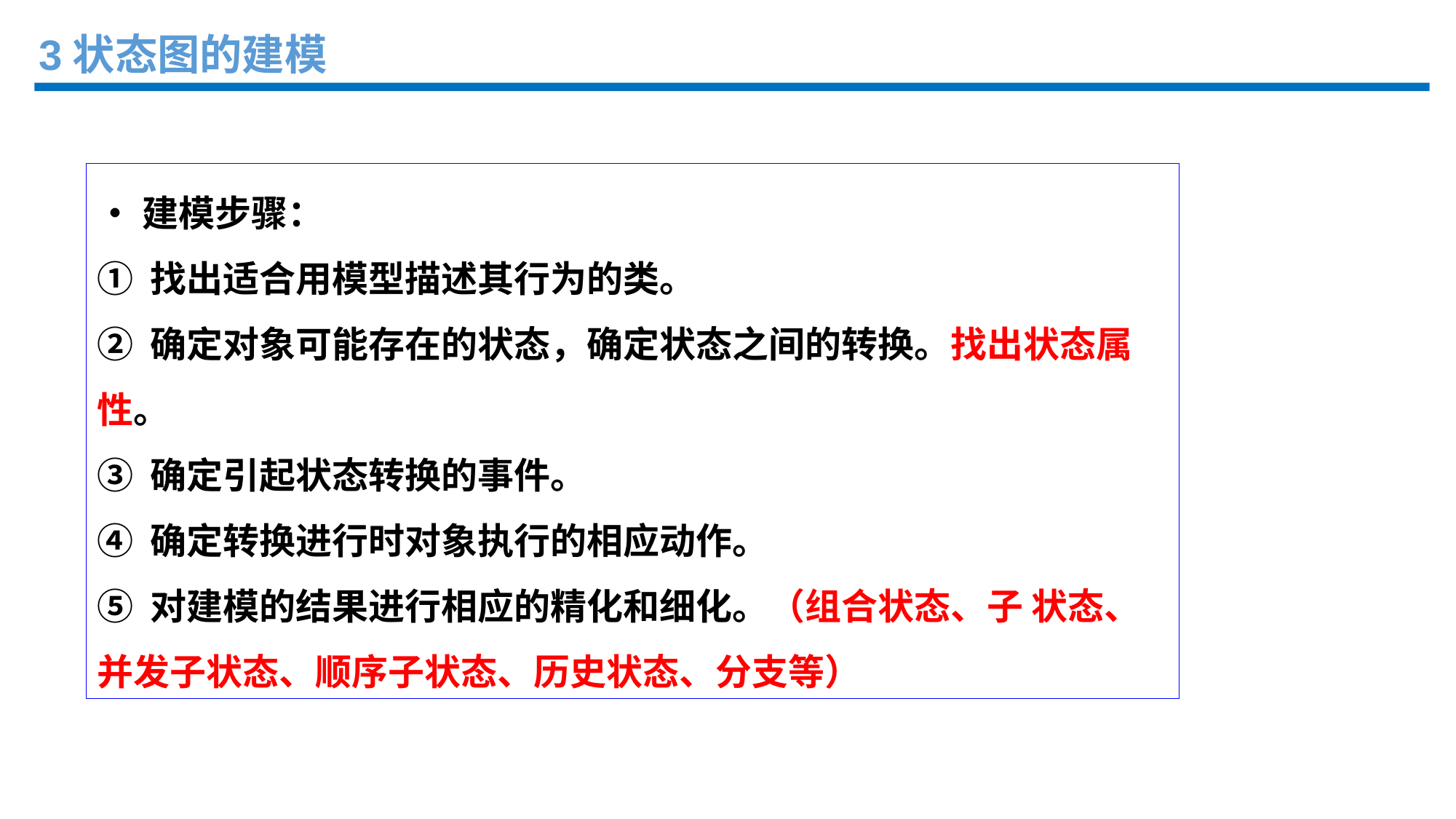

3状态图的建模
•建模步骤：
① 找出适合用模型描述其行为的类。
② 确定对象可能存在的状态，确定状态之间的转换。找出状态属性。
③ 确定引起状态转换的事件。
④ 确定转换进行时对象执行的相应动作。
⑤ 对建模的结果进行相应的精化和细化。（组合状态、子 状态、并发子状态、顺序子状态、历史状态、分支等）